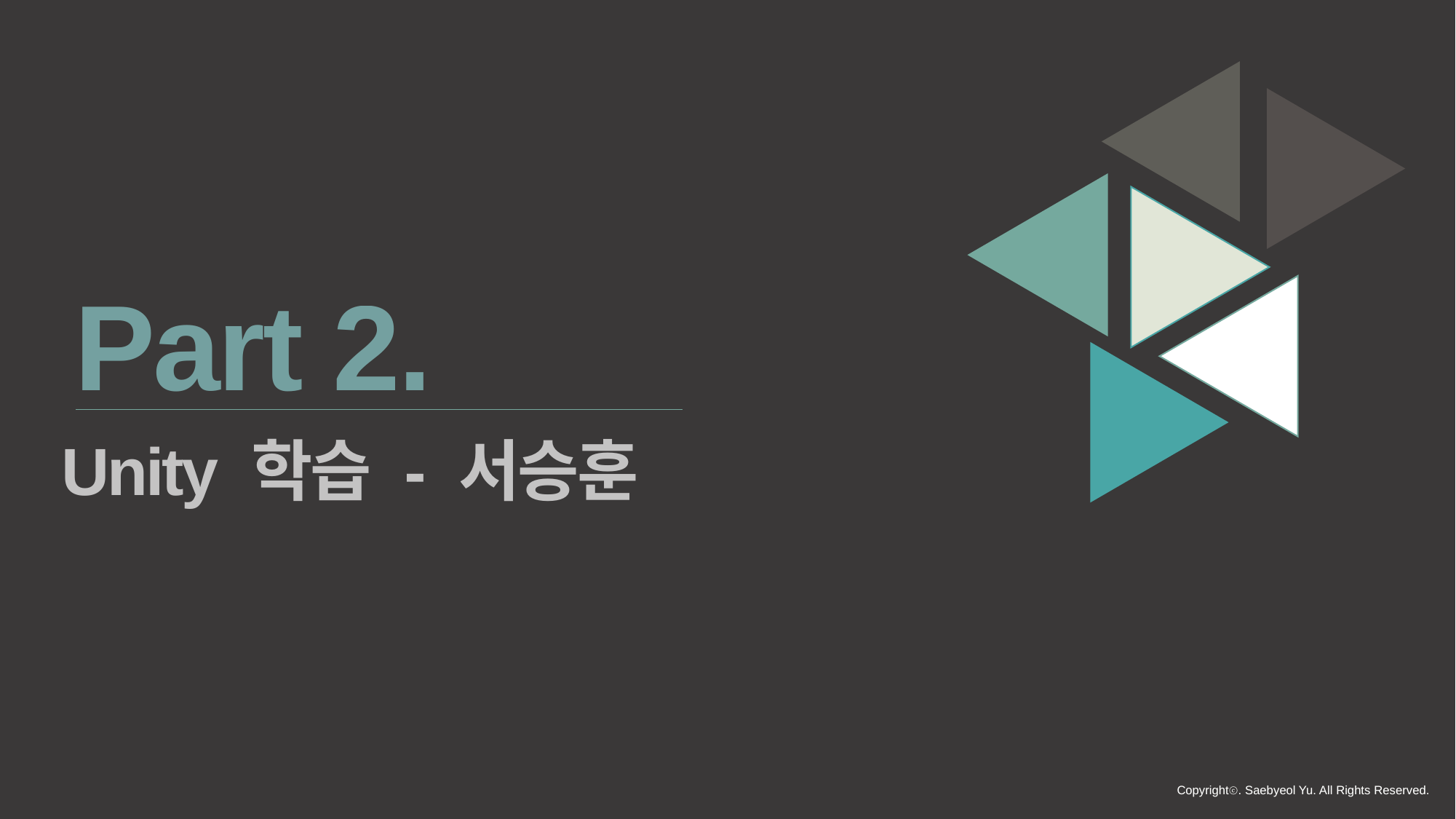

Part 2.
Unity 학습 - 서승훈
Copyrightⓒ. Saebyeol Yu. All Rights Reserved.